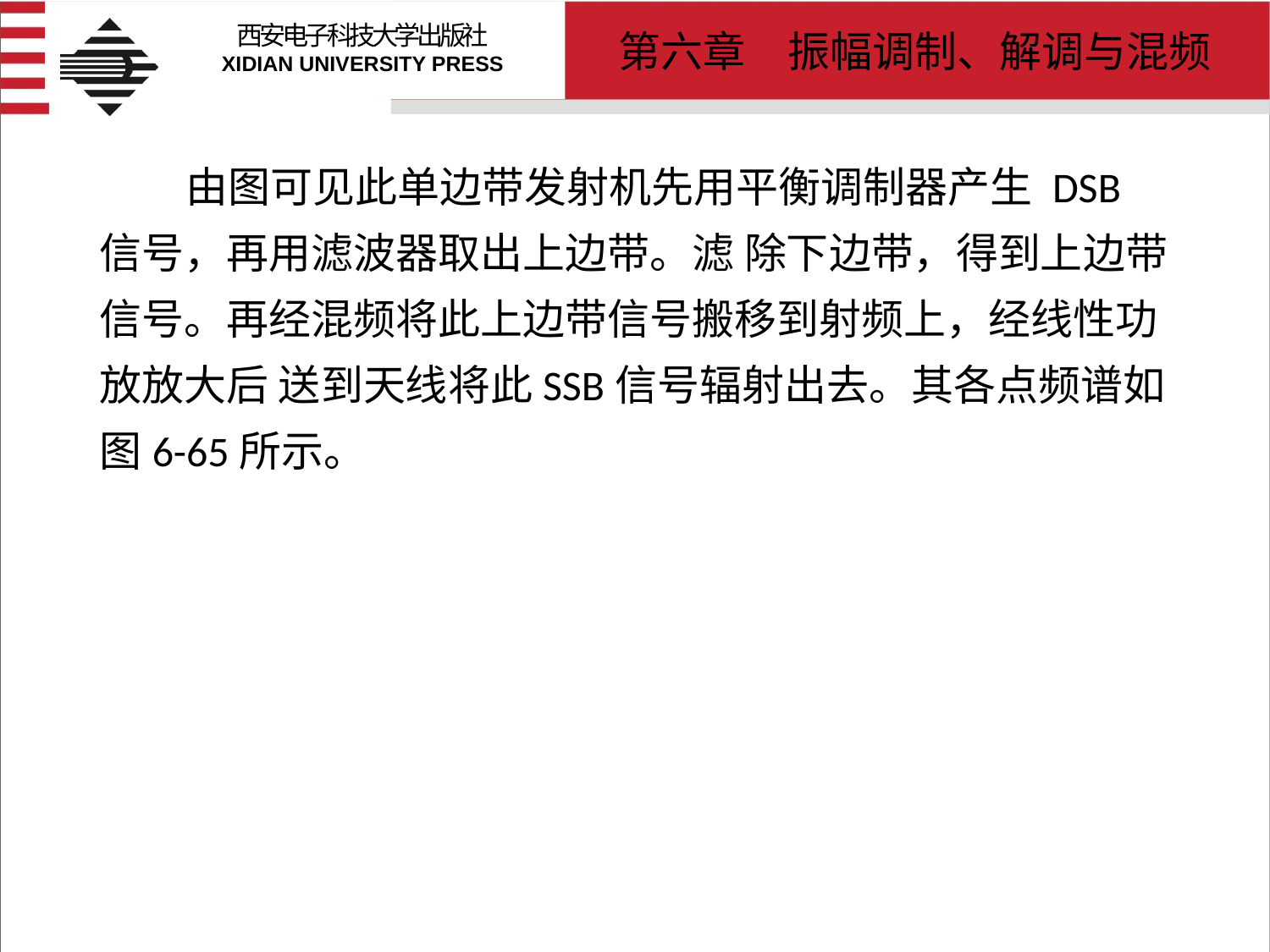

# 由图可见此单边带发射机先用平衡调制器产生 DSB信号，再用滤波器取出上边带。滤 除下边带，得到上边带信号。再经混频将此上边带信号搬移到射频上，经线性功放放大后 送到天线将此SSB信号辐射出去。其各点频谱如图6-65所示。